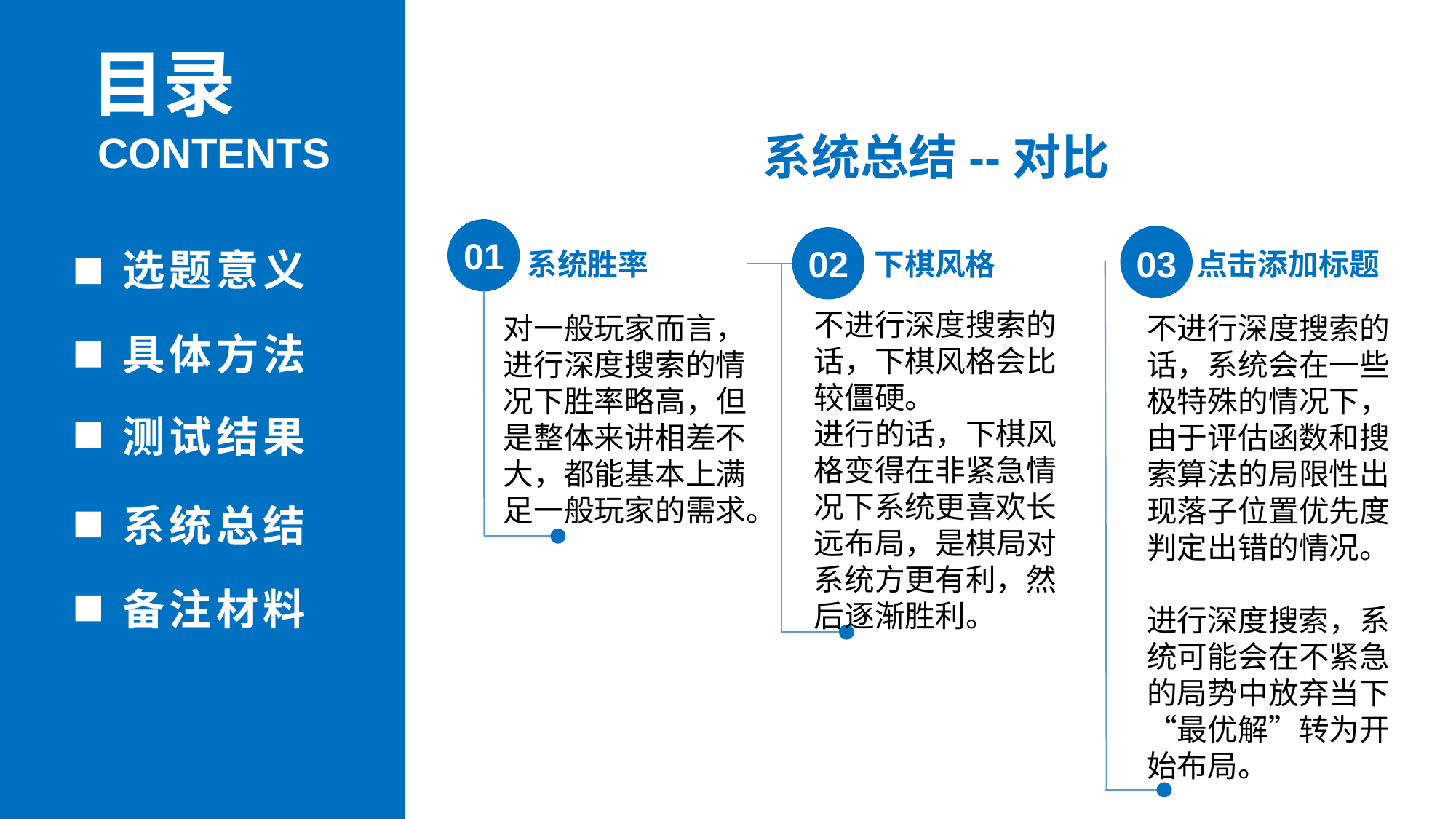

目录
CONTENTS
系统总结--对比

01
系统胜率

03
点击添加标题

02

下棋风格
不进行深度搜索的话，下棋风格会比较僵硬。
进行的话，下棋风格变得在非紧急情况下系统更喜欢长远布局，是棋局对系统方更有利，然后逐渐胜利。
选题意义

不进行深度搜索的话，系统会在一些极特殊的情况下，由于评估函数和搜索算法的局限性出现落子位置优先度判定出错的情况。

进行深度搜索，系统可能会在不紧急的局势中放弃当下“最优解”转为开始布局。
对一般玩家而言，进行深度搜索的情况下胜率略高，但是整体来讲相差不大，都能基本上满足一般玩家的需求。
具体方法

测试结果

系统总结

备注材料